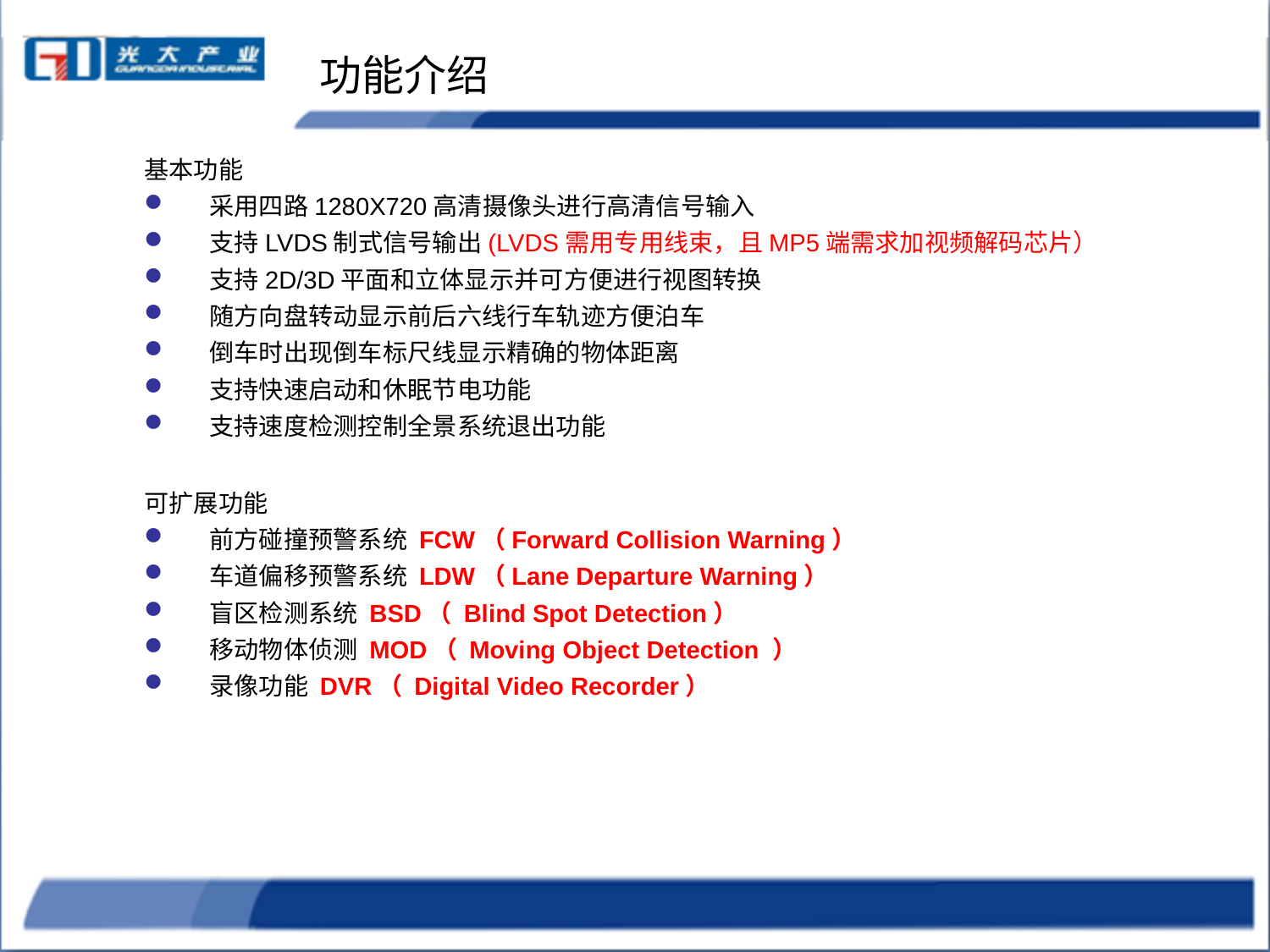

功能介绍
基本功能
采用四路1280X720高清摄像头进行高清信号输入
支持LVDS制式信号输出(LVDS需用专用线束，且MP5端需求加视频解码芯片）
支持2D/3D平面和立体显示并可方便进行视图转换
随方向盘转动显示前后六线行车轨迹方便泊车
倒车时出现倒车标尺线显示精确的物体距离
支持快速启动和休眠节电功能
支持速度检测控制全景系统退出功能

可扩展功能
前方碰撞预警系统 FCW（Forward Collision Warning）
车道偏移预警系统 LDW（Lane Departure Warning）
盲区检测系统 BSD（ Blind Spot Detection）
移动物体侦测 MOD（ Moving Object Detection ）
录像功能 DVR（ Digital Video Recorder）